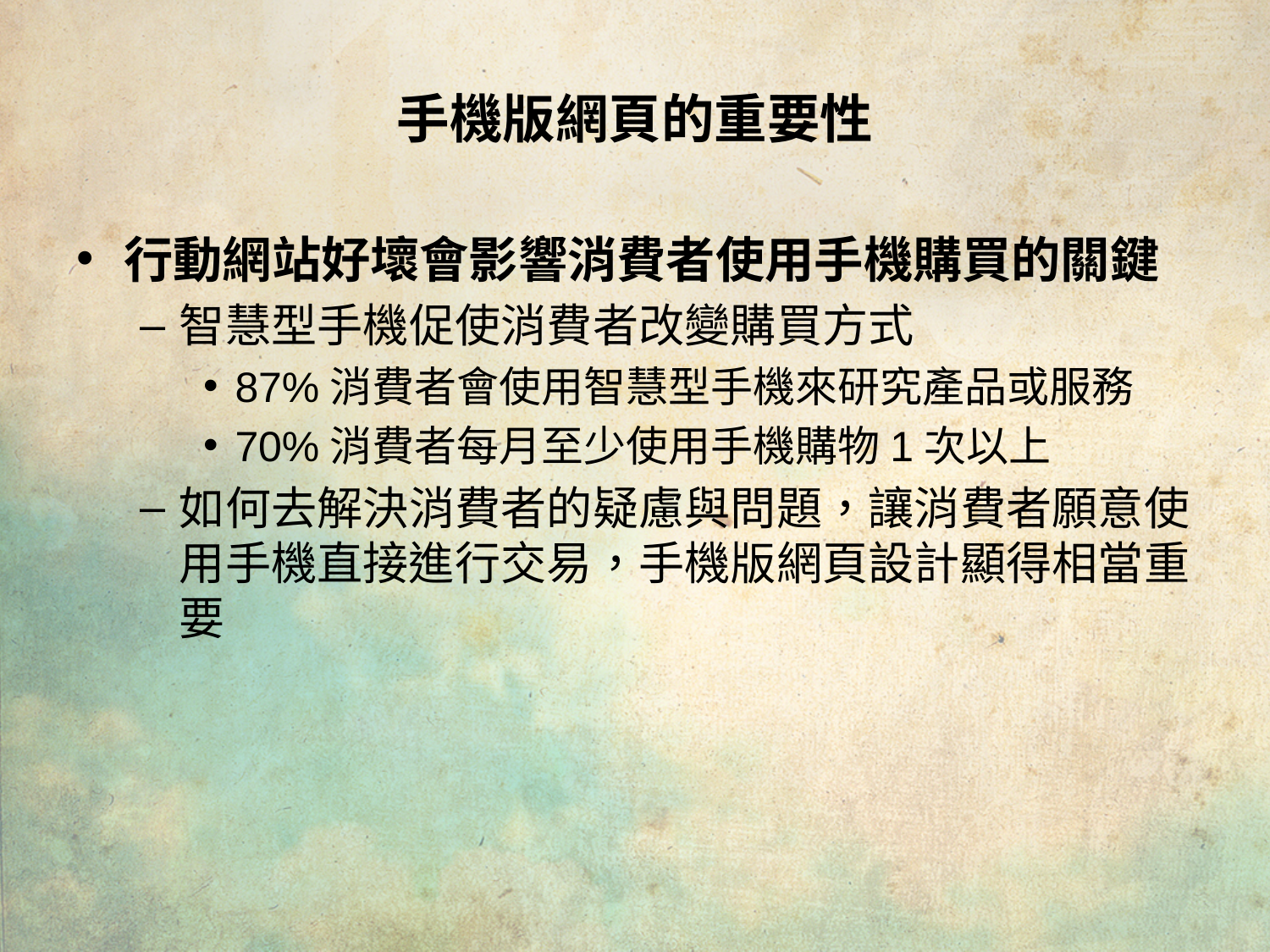

# 手機版網頁的重要性
行動網站好壞會影響消費者使用手機購買的關鍵
智慧型手機促使消費者改變購買方式
87%消費者會使用智慧型手機來研究產品或服務
70%消費者每月至少使用手機購物1次以上
如何去解決消費者的疑慮與問題，讓消費者願意使用手機直接進行交易，手機版網頁設計顯得相當重要